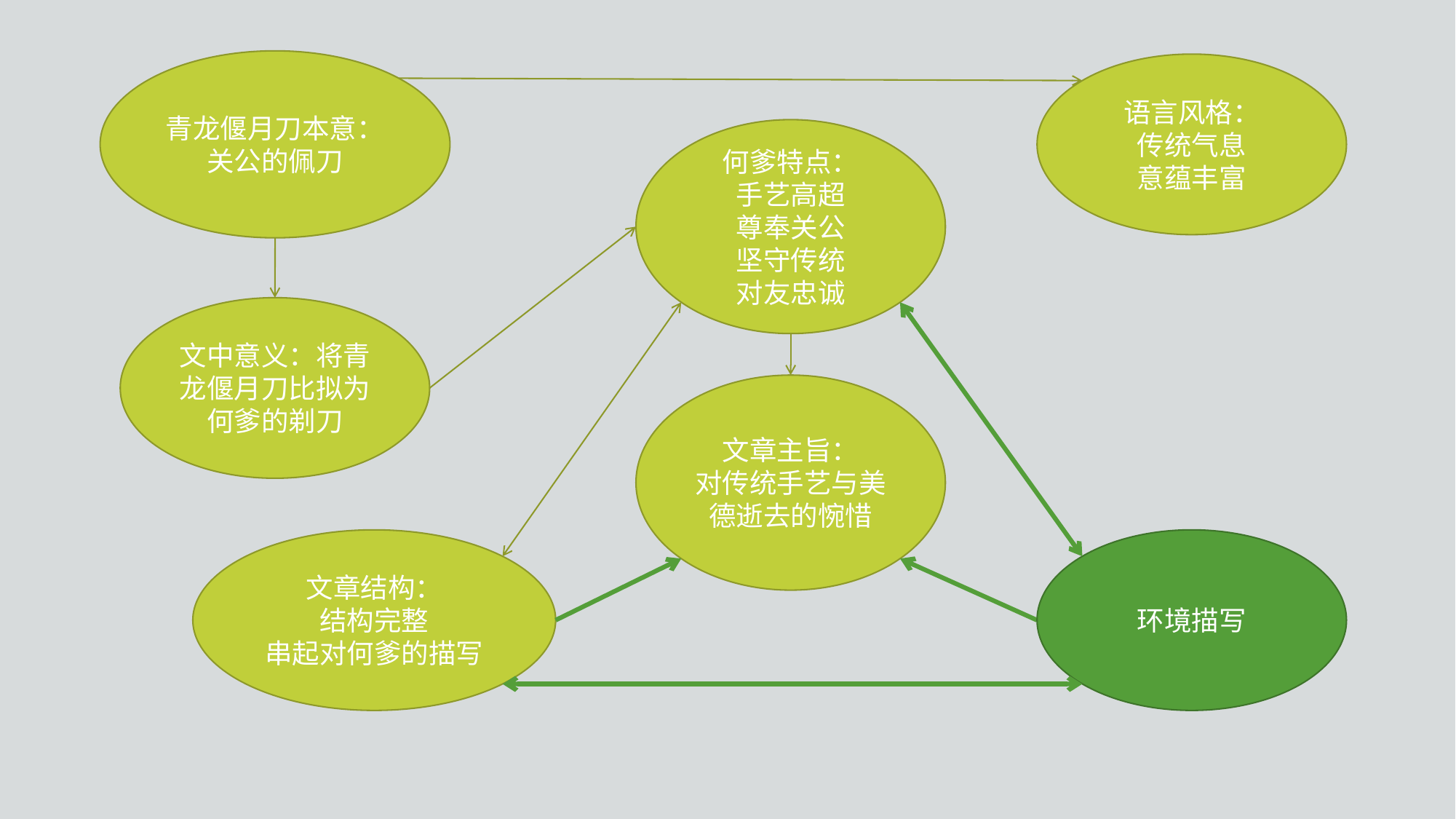

青龙偃月刀本意：关公的佩刀
语言风格：
传统气息
意蕴丰富
何爹特点：
手艺高超
尊奉关公
坚守传统
对友忠诚
文中意义：将青龙偃月刀比拟为何爹的剃刀
文章主旨：
对传统手艺与美德逝去的惋惜
文章结构：
结构完整
串起对何爹的描写
环境描写